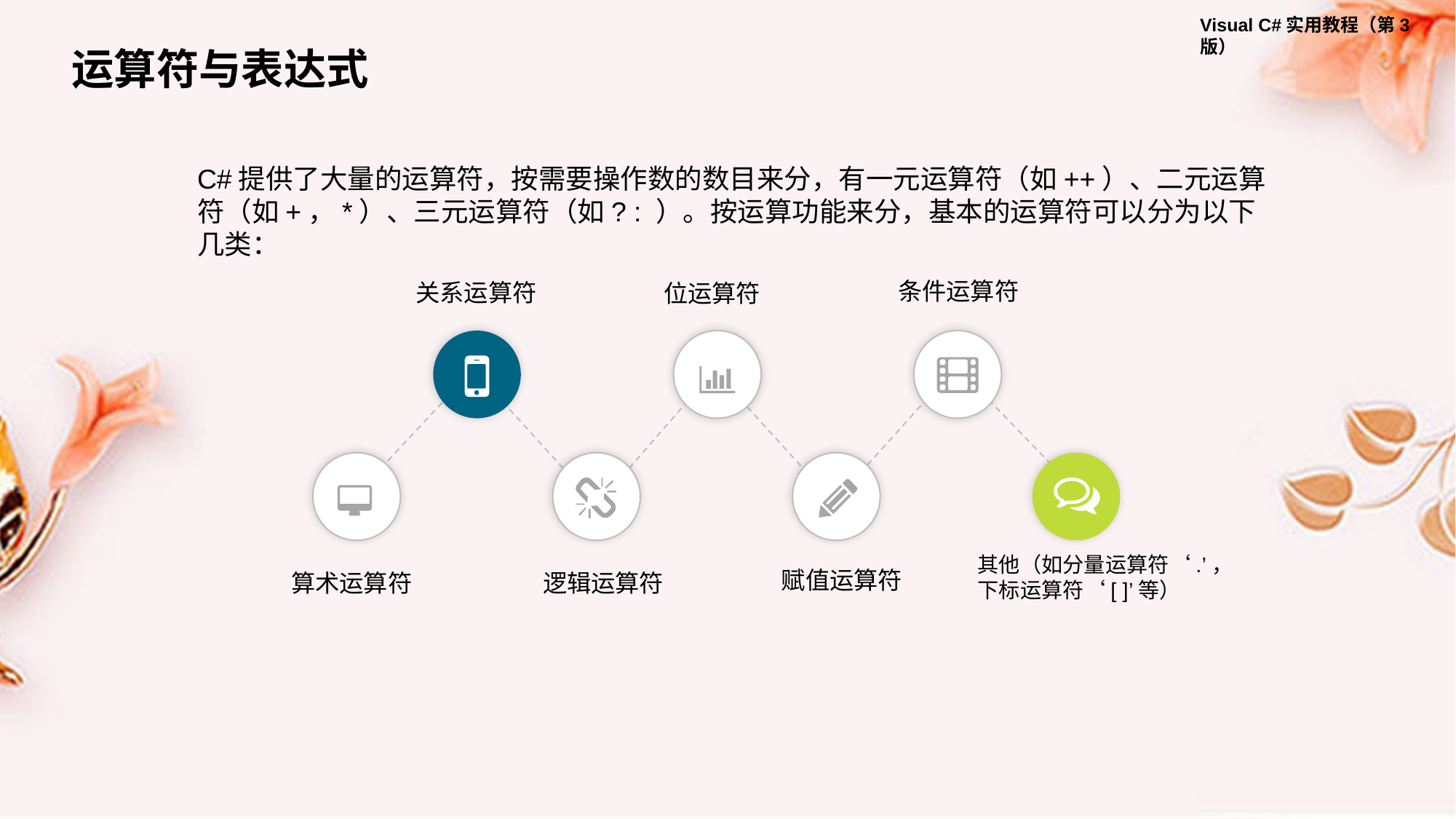

运算符与表达式
C#提供了大量的运算符，按需要操作数的数目来分，有一元运算符（如++）、二元运算符（如+，*）、三元运算符（如? : ）。按运算功能来分，基本的运算符可以分为以下几类：
条件运算符
关系运算符
位运算符

其他（如分量运算符‘.’，下标运算符‘[ ]’等）
算术运算符
逻辑运算符
赋值运算符